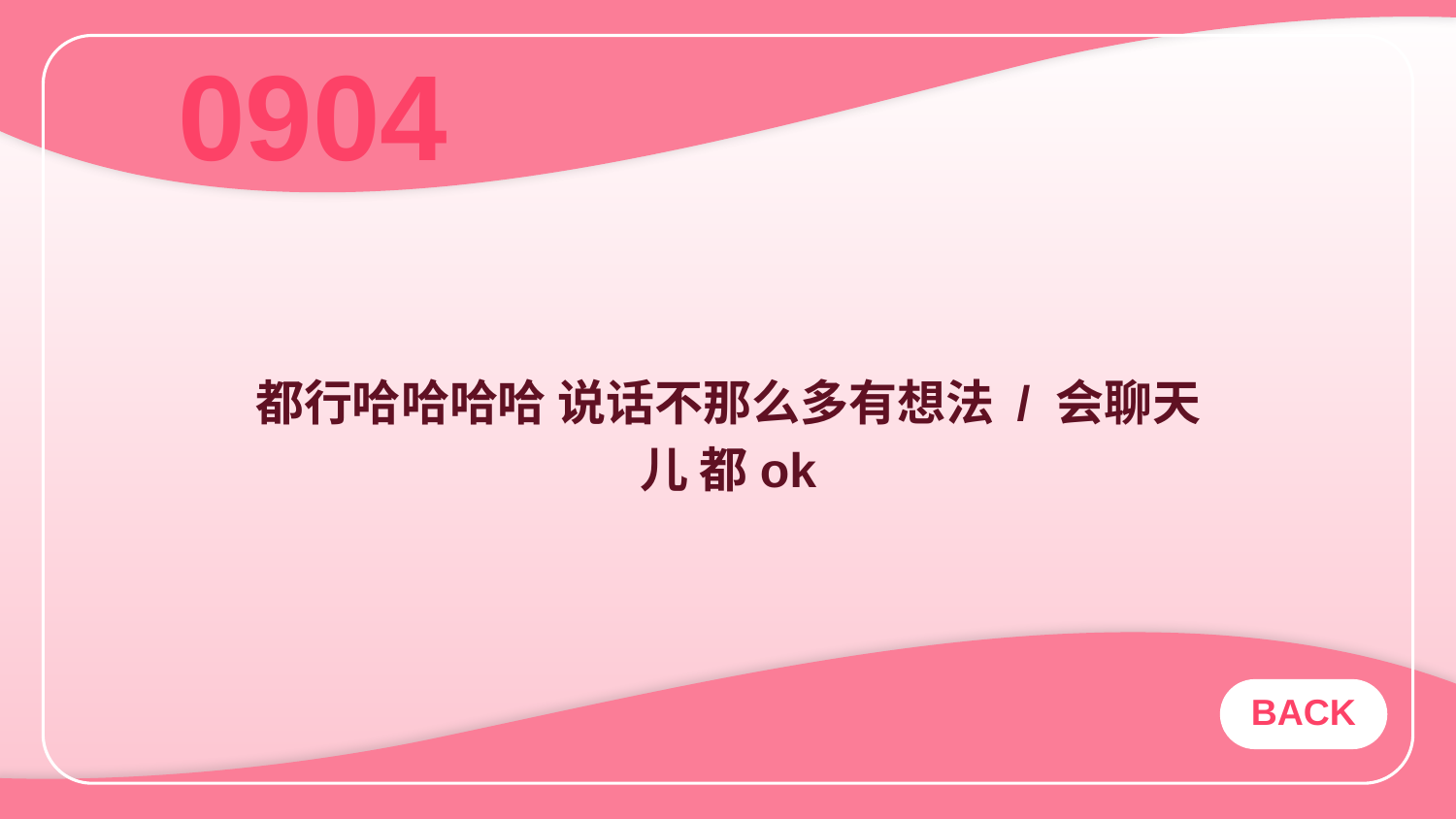

0904
# 都行哈哈哈哈 说话不那么多有想法 / 会聊天儿 都ok
BACK